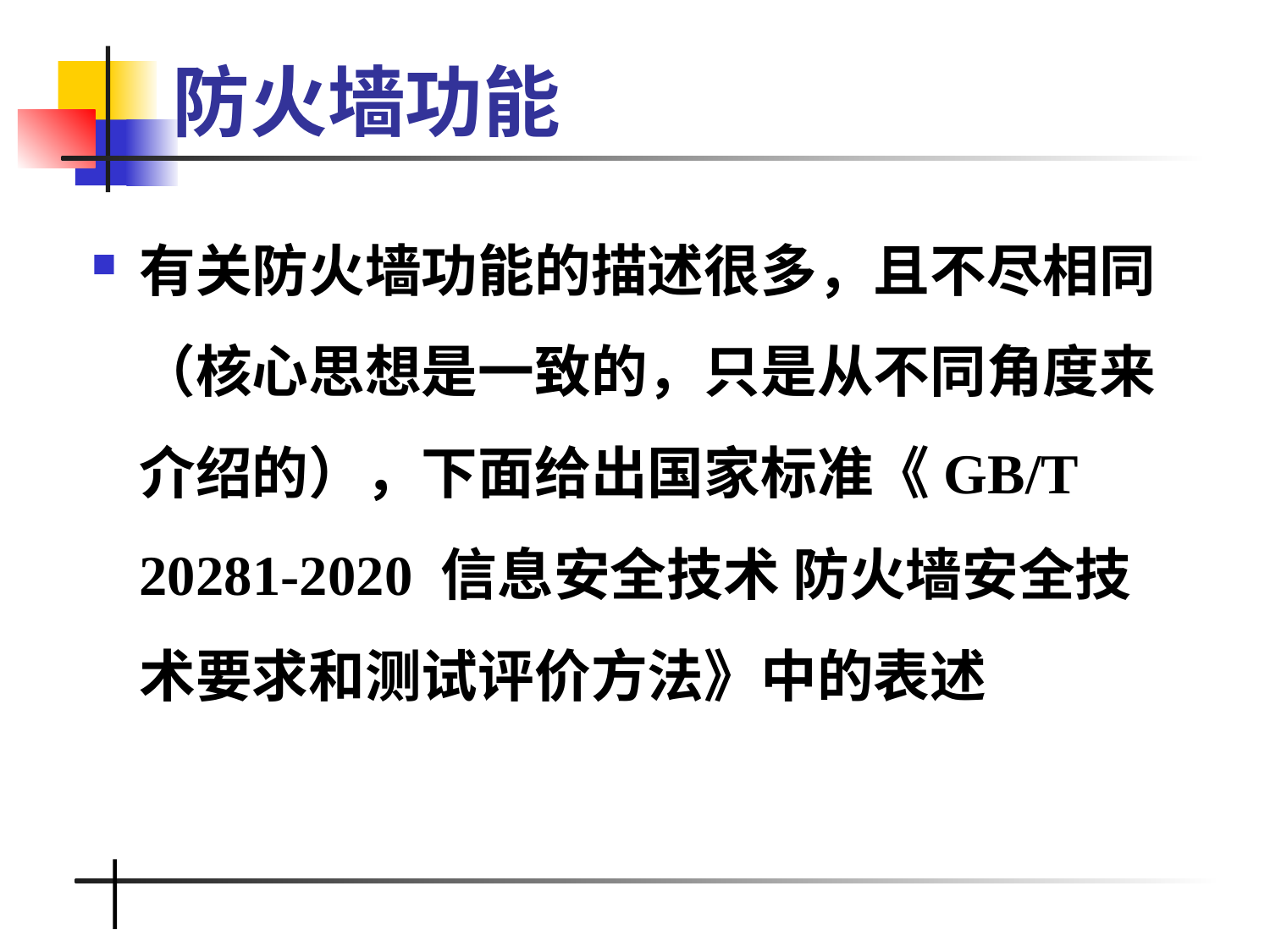

# 防火墙功能
有关防火墙功能的描述很多，且不尽相同（核心思想是一致的，只是从不同角度来介绍的），下面给出国家标准《GB/T 20281-2020 信息安全技术 防火墙安全技术要求和测试评价方法》中的表述